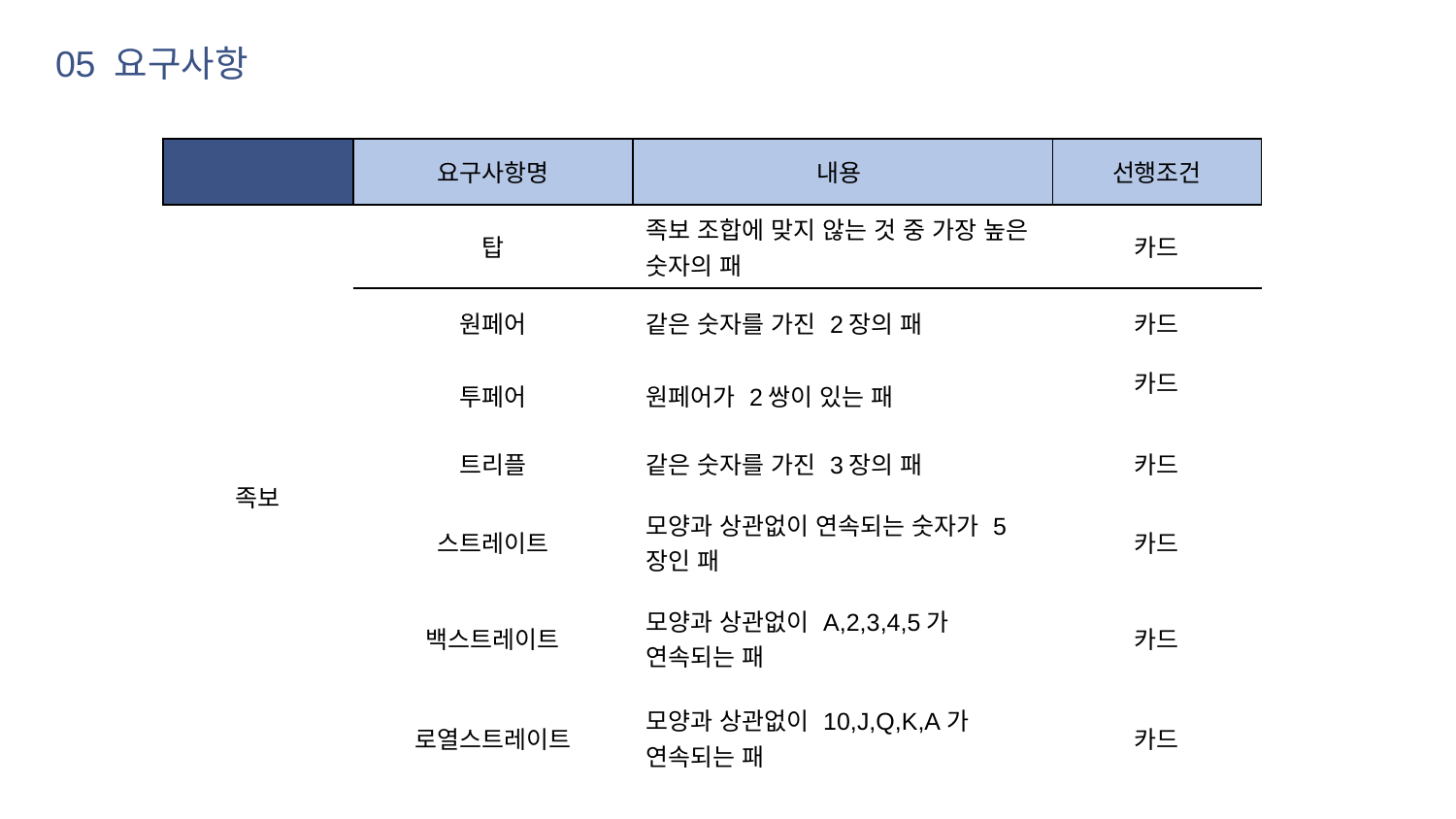

05 요구사항
|  | 요구사항명 | 내용 | 선행조건 |
| --- | --- | --- | --- |
| 족보 | 탑 | 족보 조합에 맞지 않는 것 중 가장 높은 숫자의 패 | 카드 |
|  | 원페어 | 같은 숫자를 가진 2장의 패 | 카드 |
|  | 투페어 | 원페어가 2쌍이 있는 패 | 카드 |
|  | 트리플 | 같은 숫자를 가진 3장의 패 | 카드 |
|  | 스트레이트 | 모양과 상관없이 연속되는 숫자가 5장인 패 | 카드 |
|  | 백스트레이트 | 모양과 상관없이 A,2,3,4,5가 연속되는 패 | 카드 |
|  | 로열스트레이트 | 모양과 상관없이 10,J,Q,K,A가 연속되는 패 | 카드 |